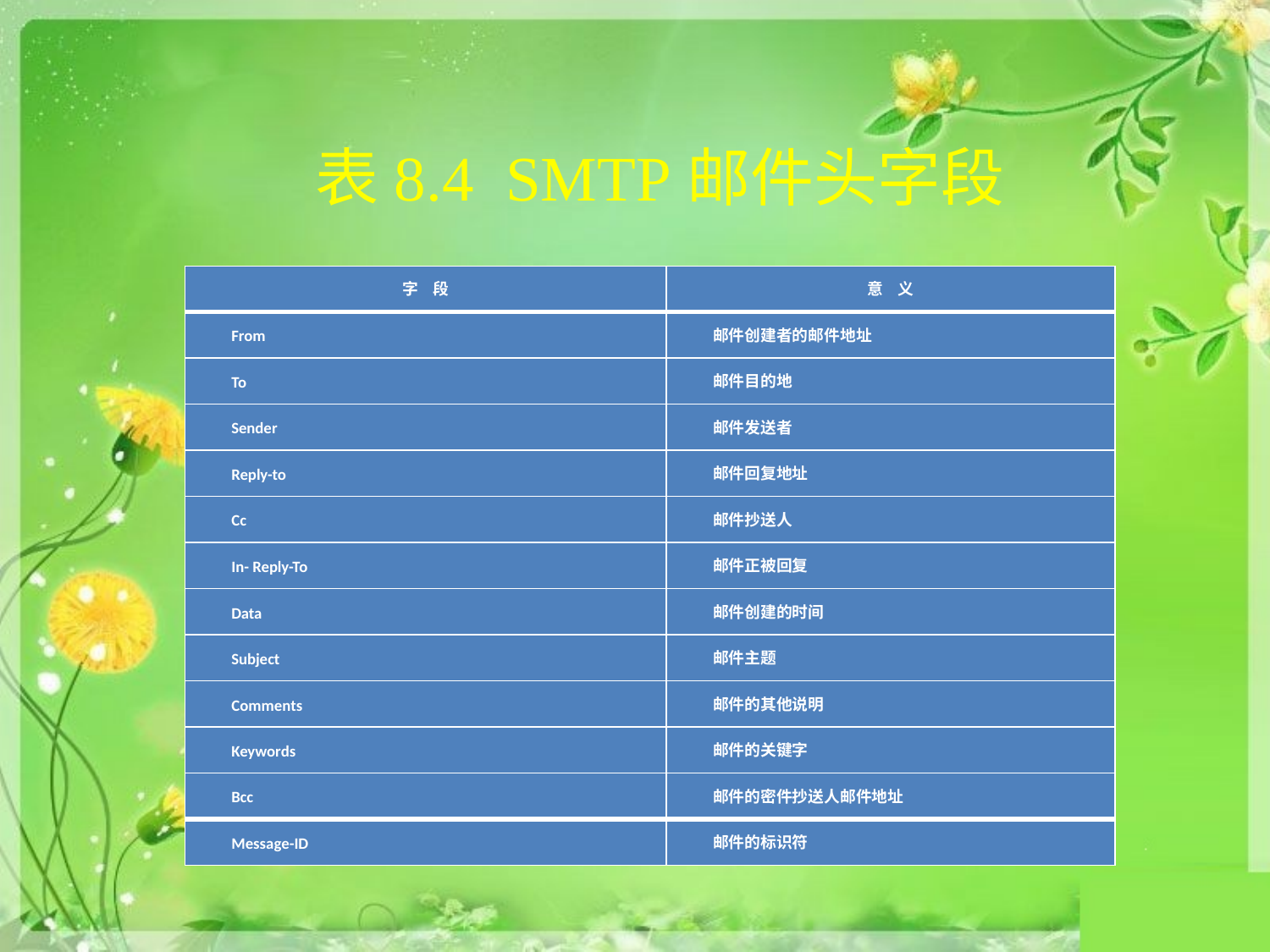

# 表8.4  SMTP邮件头字段
| 字 段 | 意 义 |
| --- | --- |
| From | 邮件创建者的邮件地址 |
| To | 邮件目的地 |
| Sender | 邮件发送者 |
| Reply-to | 邮件回复地址 |
| Cc | 邮件抄送人 |
| In- Reply-To | 邮件正被回复 |
| Data | 邮件创建的时间 |
| Subject | 邮件主题 |
| Comments | 邮件的其他说明 |
| Keywords | 邮件的关键字 |
| Bcc | 邮件的密件抄送人邮件地址 |
| Message-ID | 邮件的标识符 |